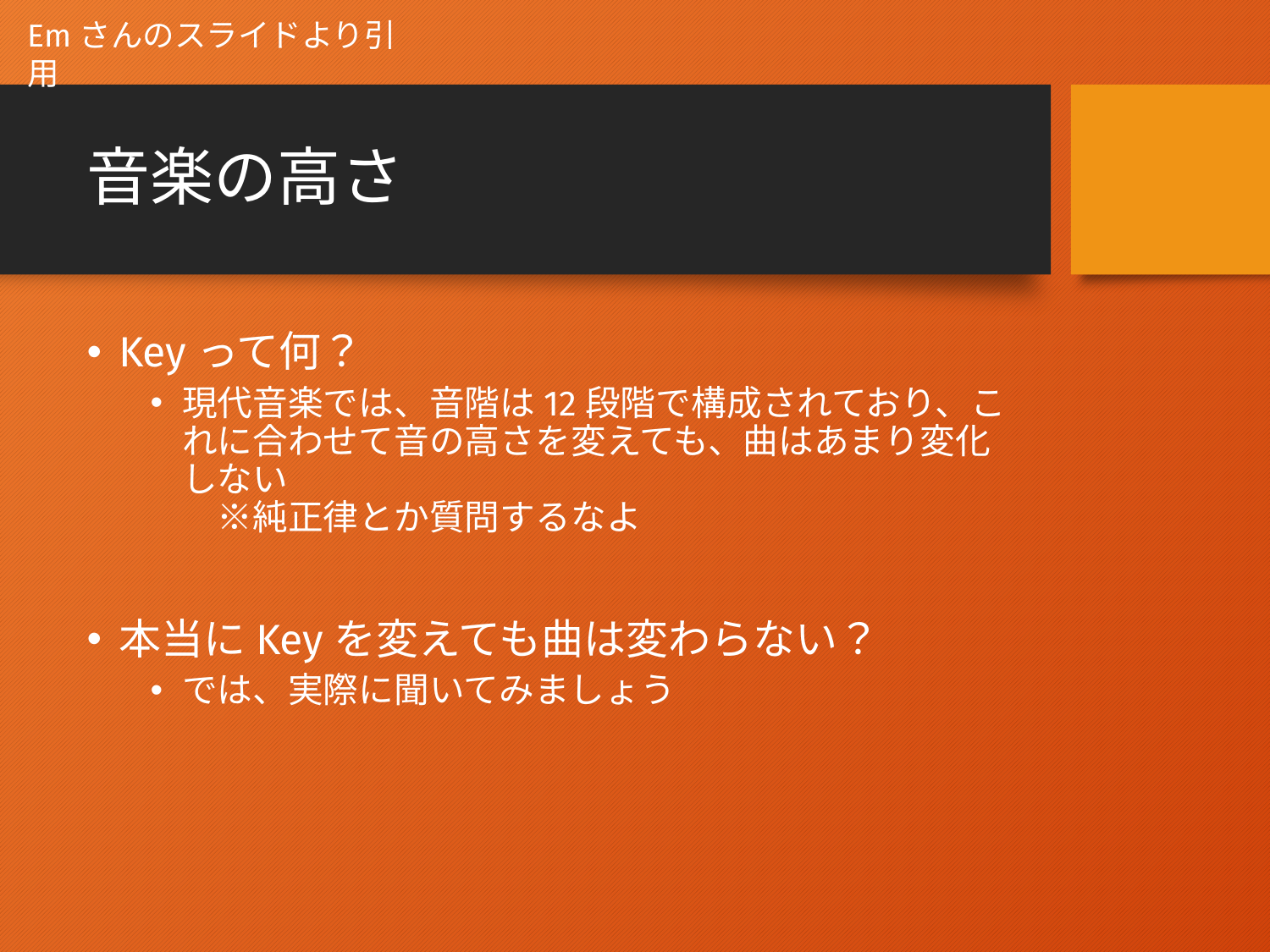

Emさんのスライドより引用
# 音楽の高さ
Keyって何？
現代音楽では、音階は12段階で構成されており、これに合わせて音の高さを変えても、曲はあまり変化しない
　※純正律とか質問するなよ

本当にKeyを変えても曲は変わらない？
では、実際に聞いてみましょう